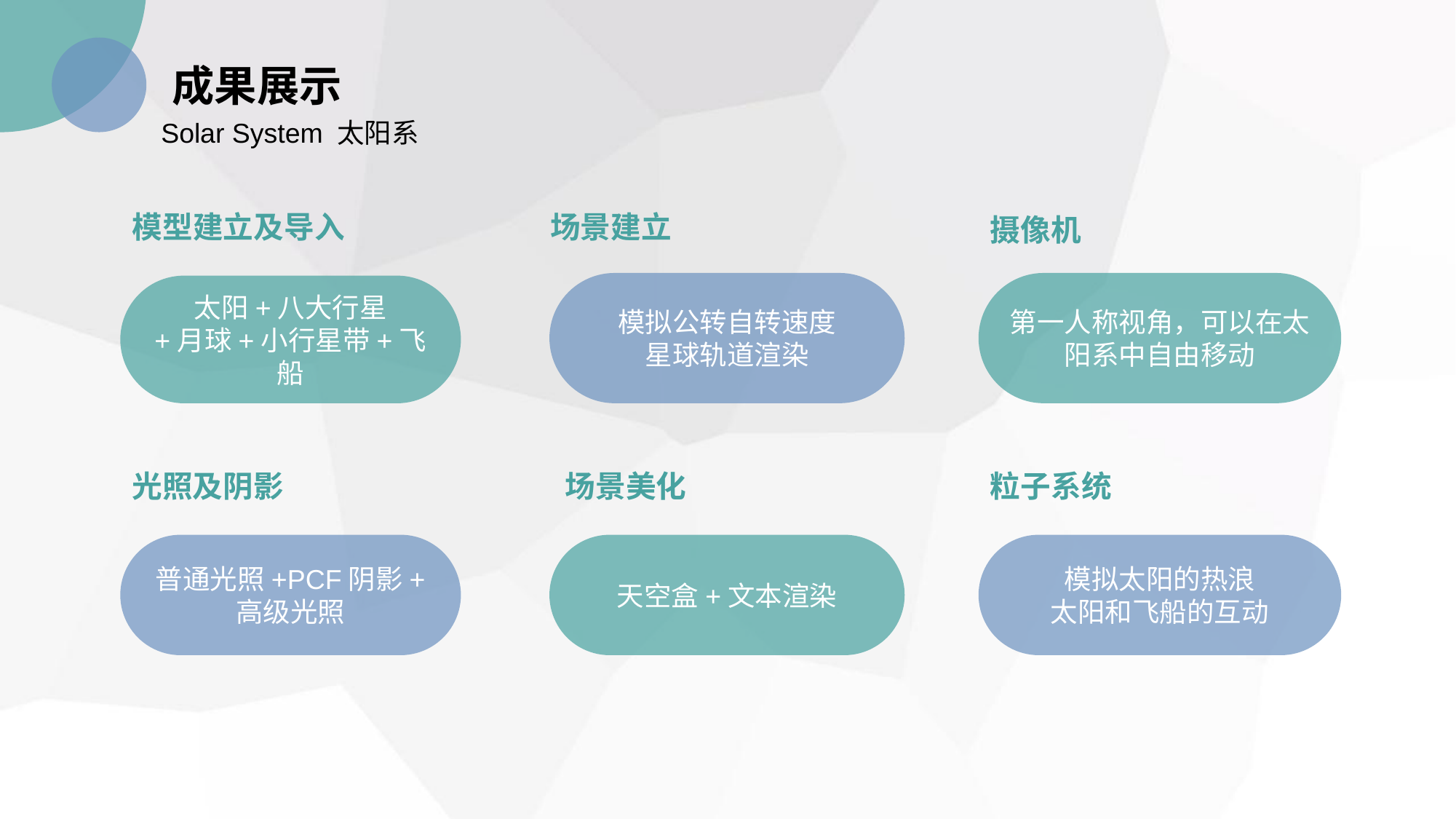

成果展示
Solar System 太阳系
模型建立及导入
场景建立
摄像机

模拟公转自转速度
星球轨道渲染
第一人称视角，可以在太阳系中自由移动
太阳+八大行星
+月球+小行星带+飞船
光照及阴影
场景美化
粒子系统
模拟太阳的热浪
太阳和飞船的互动
普通光照+PCF阴影+
高级光照
天空盒+文本渲染